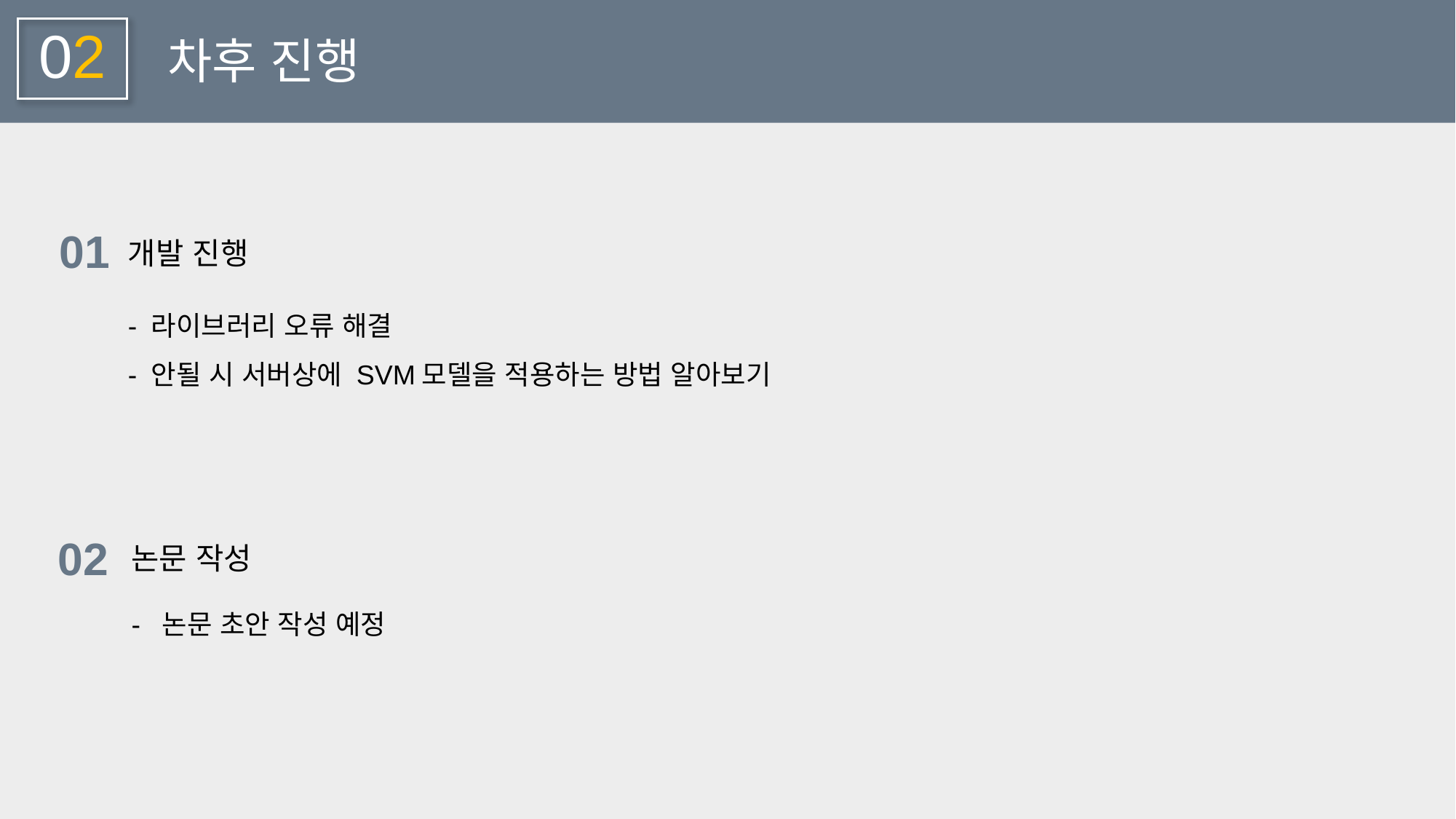

02

차후 진행
01
개발 진행
- 라이브러리 오류 해결
- 안될 시 서버상에 SVM모델을 적용하는 방법 알아보기
02
논문 작성
-  논문 초안 작성 예정